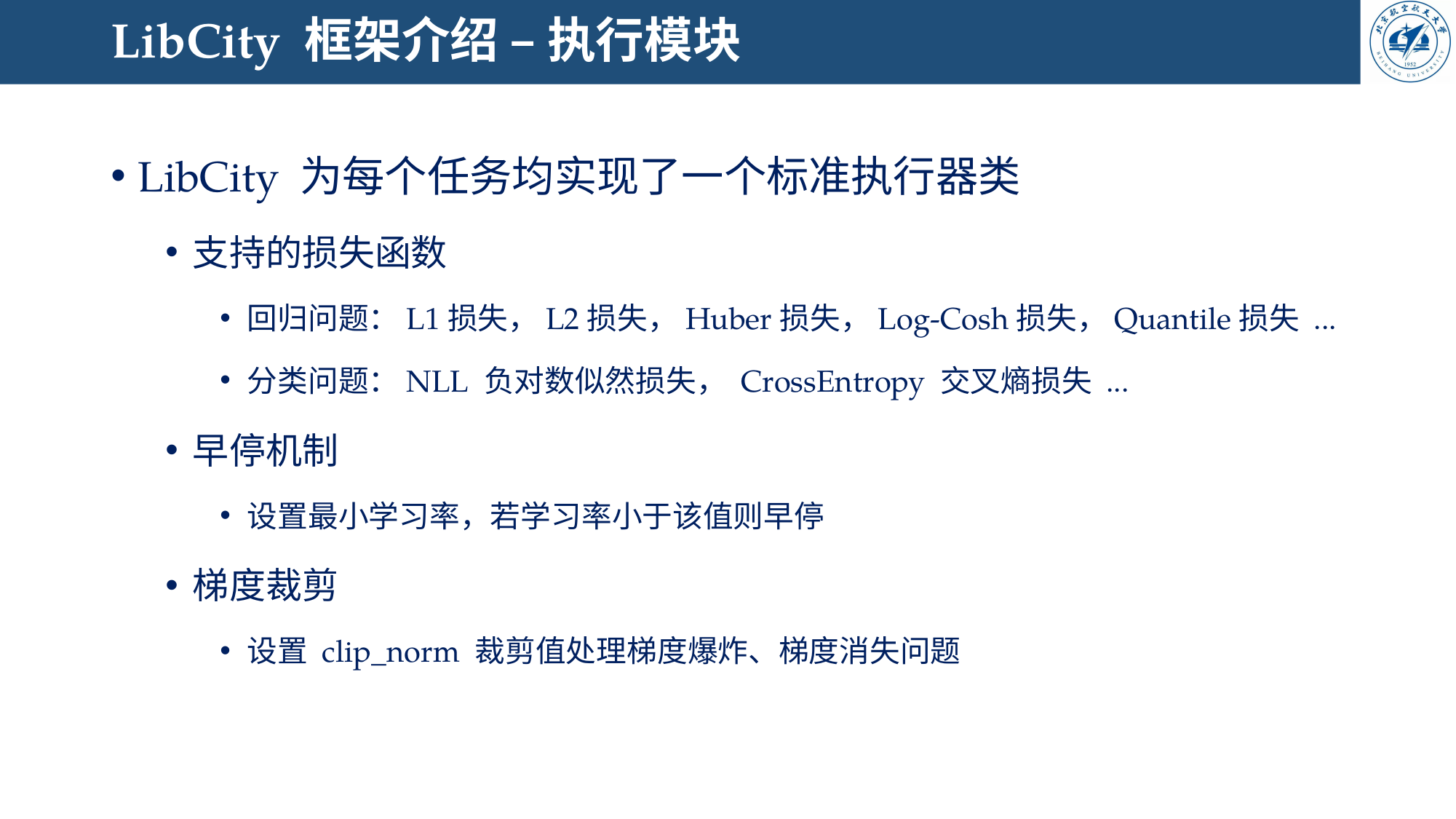

# LibCity 框架介绍 – 执行模块
LibCity 为每个任务均实现了一个标准执行器类
支持的损失函数
回归问题：L1损失，L2损失，Huber损失，Log-Cosh损失，Quantile损失 ...
分类问题：NLL 负对数似然损失， CrossEntropy 交叉熵损失 ...
早停机制
设置最小学习率，若学习率小于该值则早停
梯度裁剪
设置 clip_norm 裁剪值处理梯度爆炸、梯度消失问题